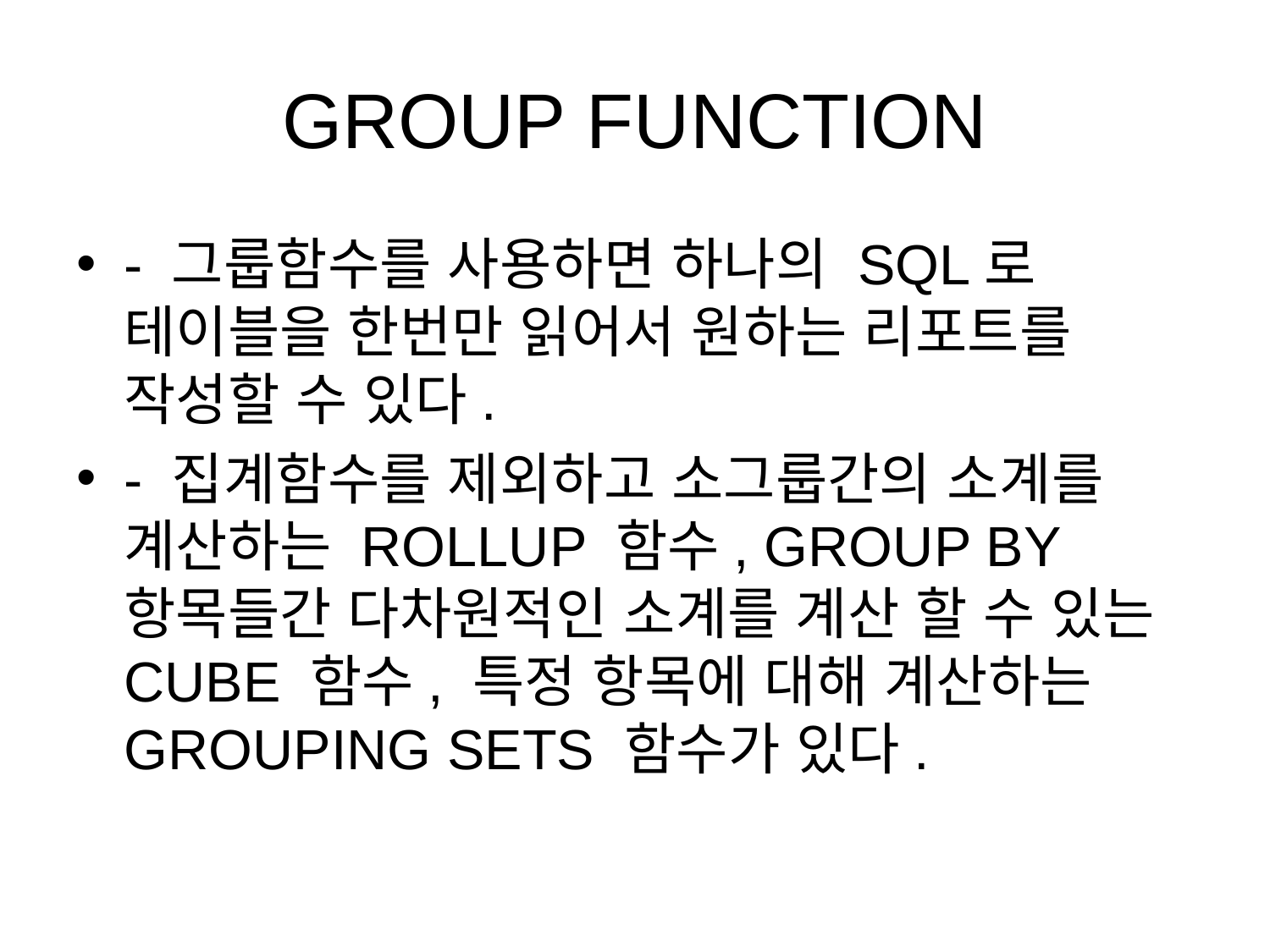

# GROUP FUNCTION
- 그룹함수를 사용하면 하나의 SQL로 테이블을 한번만 읽어서 원하는 리포트를 작성할 수 있다.
- 집계함수를 제외하고 소그룹간의 소계를 계산하는 ROLLUP 함수, GROUP BY 항목들간 다차원적인 소계를 계산 할 수 있는 CUBE 함수, 특정 항목에 대해 계산하는 GROUPING SETS 함수가 있다.